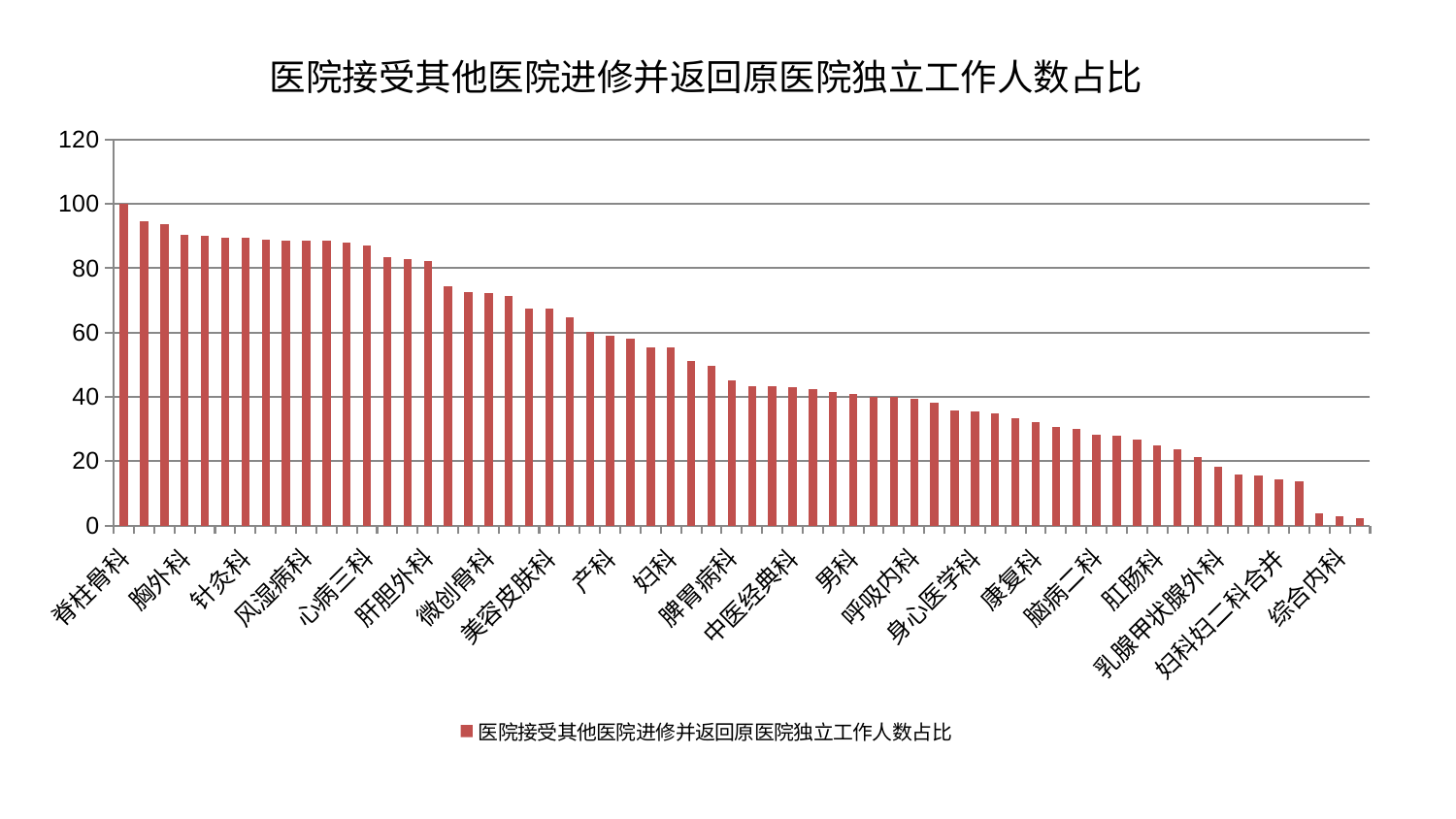

### Chart: 医院接受其他医院进修并返回原医院独立工作人数占比

| Category | 医院接受其他医院进修并返回原医院独立工作人数占比 |
|---|---|
| 脊柱骨科 | 100.0 |
| 心病四科 | 94.75654205997813 |
| 肾脏内科 | 93.71758722453811 |
| 胸外科 | 90.46591549424079 |
| 小儿推拿科 | 89.97757126285622 |
| 神经内科 | 89.56126993026267 |
| 针灸科 | 89.46019882360605 |
| 消化内科 | 88.78889413470291 |
| 肾病科 | 88.65157867875398 |
| 风湿病科 | 88.61480554717393 |
| 口腔科 | 88.48937970477431 |
| 显微骨科 | 88.00700259239325 |
| 心病三科 | 86.97903333077694 |
| 眼科 | 83.60941060120541 |
| 小儿骨科 | 82.88141491451726 |
| 肝胆外科 | 82.11105784942288 |
| 皮肤科 | 74.50579470786414 |
| 关节骨科 | 72.61420751304215 |
| 微创骨科 | 72.20833287686688 |
| 推拿科 | 71.42158918663918 |
| 肝病科 | 67.49952407007882 |
| 美容皮肤科 | 67.47689197238259 |
| 泌尿外科 | 64.75603749674914 |
| 儿科 | 60.26928486262722 |
| 产科 | 59.025918510422265 |
| 肿瘤内科 | 58.02661034723631 |
| 脾胃科消化科合并 | 55.44338905894754 |
| 妇科 | 55.300958329490506 |
| 医院 | 51.14096196369264 |
| 心血管内科 | 49.69917627558095 |
| 脾胃病科 | 45.12807288056795 |
| 东区重症医学科 | 43.218024937172636 |
| 脑病三科 | 43.21616493040463 |
| 中医经典科 | 43.06514381642791 |
| 耳鼻喉科 | 42.3474286077427 |
| 骨科 | 41.45208077734101 |
| 男科 | 40.89193584818009 |
| 妇二科 | 40.09571512590866 |
| 血液科 | 40.0791994313767 |
| 呼吸内科 | 39.476090687234475 |
| 神经外科 | 38.23429781064419 |
| 周围血管科 | 35.90188336935811 |
| 身心医学科 | 35.31765501941341 |
| 东区肾病科 | 34.76842246133121 |
| 西区重症医学科 | 33.390859475560696 |
| 康复科 | 32.03323910969143 |
| 运动损伤骨科 | 30.557307022877623 |
| 创伤骨科 | 30.02150816870828 |
| 脑病二科 | 28.30172658607903 |
| 心病二科 | 28.056367309757636 |
| 重症医学科 | 26.616736054191588 |
| 肛肠科 | 24.95245307798309 |
| 内分泌科 | 23.75044786300031 |
| 脑病一科 | 21.389536974921203 |
| 乳腺甲状腺外科 | 18.13420451804703 |
| 普通外科 | 15.883917387035819 |
| 老年医学科 | 15.632594319005866 |
| 妇科妇二科合并 | 14.25397643845305 |
| 中医外治中心 | 13.727727323870742 |
| 心病一科 | 3.751415217244331 |
| 综合内科 | 2.918943435896961 |
| 治未病中心 | 2.3671607291366445 |
96